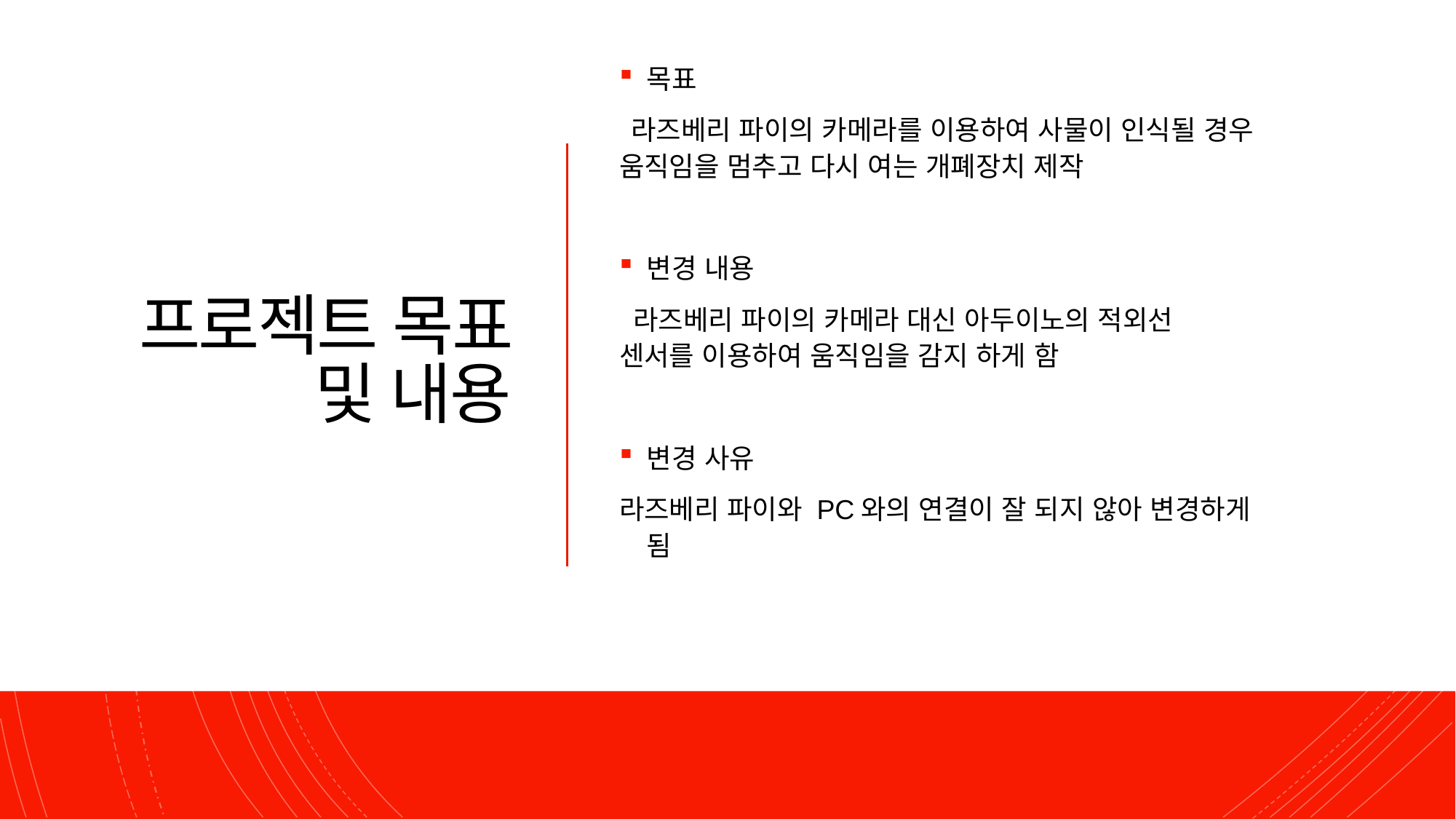

목표
 라즈베리 파이의 카메라를 이용하여 사물이 인식될 경우 움직임을 멈추고 다시 여는 개폐장치 제작

변경 내용
 라즈베리 파이의 카메라 대신 아두이노의 적외선 센서를 이용하여 움직임을 감지 하게 함

변경 사유
라즈베리 파이와 PC와의 연결이 잘 되지 않아 변경하게 됨

# 프로젝트 목표 및 내용